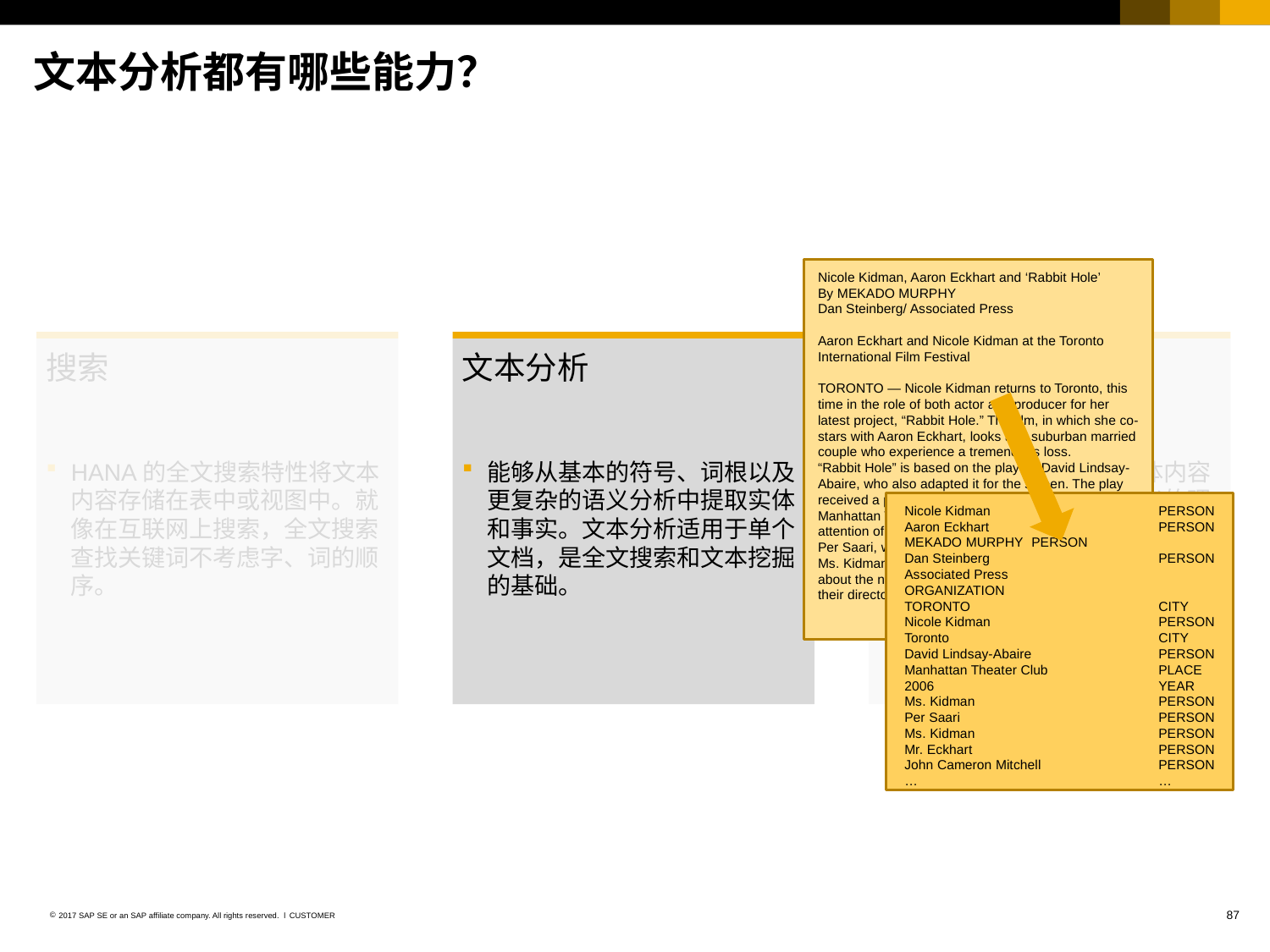

# 文本分析都有哪些能力？
Nicole Kidman, Aaron Eckhart and ‘Rabbit Hole’
By MEKADO MURPHY
Dan Steinberg/ Associated Press

Aaron Eckhart and Nicole Kidman at the Toronto International Film Festival

TORONTO — Nicole Kidman returns to Toronto, this time in the role of both actor and producer for her latest project, “Rabbit Hole.” The film, in which she co-stars with Aaron Eckhart, looks at a suburban married couple who experience a tremendous loss.
“Rabbit Hole” is based on the play by David Lindsay-Abaire, who also adapted it for the screen. The play received a positive review when it premiered at Manhattan Theater Club in 2006 and caught the attention of Ms. Kidman and her producing partner, Per Saari, who decided to option it.
Ms. Kidman and Mr. Eckhart shared some thoughts about the new film and the process of working with their director, John Cameron Mitchell.

搜索

HANA的全文搜索特性将文本内容存储在表中或视图中。就像在互联网上搜索，全文搜索查找关键词不考虑字、词的顺序。
文本分析

能够从基本的符号、词根以及更复杂的语义分析中提取实体和事实。文本分析适用于单个文档，是全文搜索和文本挖掘的基础。
文本挖掘

文本挖掘是对文档的整体内容相对于其他文档进行语义的理解，包括关键术语识别和文档分类。文本挖掘是文本分析的补充。

Nicole Kidman		PERSON
Aaron Eckhart		PERSON
MEKADO MURPHY	PERSON
Dan Steinberg		PERSON
Associated Press		ORGANIZATION
TORONTO		CITY
Nicole Kidman		PERSON
Toronto		CITY
David Lindsay-Abaire	PERSON
Manhattan Theater Club	PLACE
2006		YEAR
Ms. Kidman		PERSON
Per Saari		PERSON
Ms. Kidman		PERSON
Mr. Eckhart		PERSON
John Cameron Mitchell	PERSON
…		…